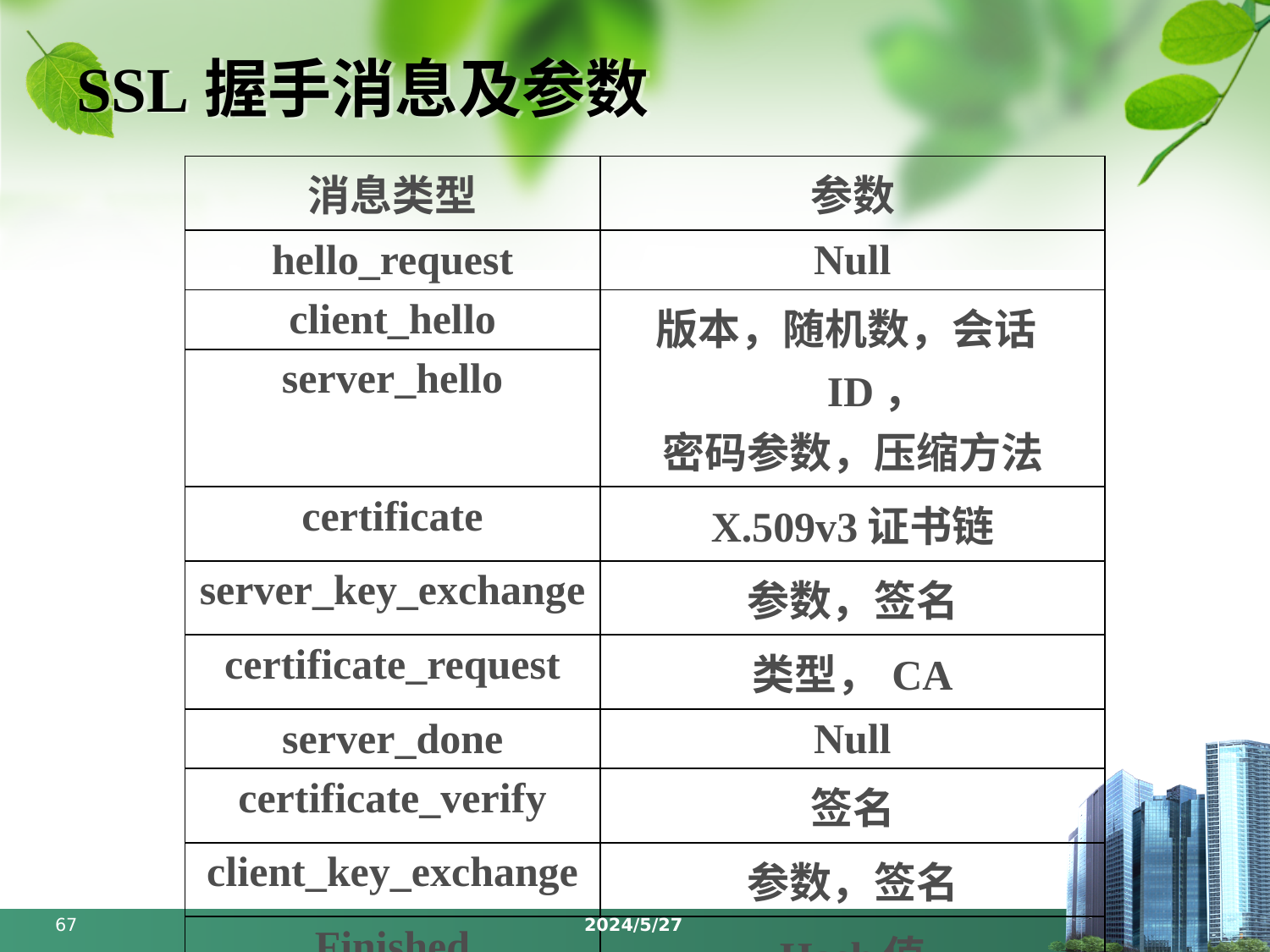

# SSL握手消息及参数
| 消息类型 | 参数 |
| --- | --- |
| hello\_request | Null |
| client\_hello | 版本，随机数，会话ID， 密码参数，压缩方法 |
| server\_hello |  |
| certificate | X.509v3证书链 |
| server\_key\_exchange | 参数，签名 |
| certificate\_request | 类型，CA |
| server\_done | Null |
| certificate\_verify | 签名 |
| client\_key\_exchange | 参数，签名 |
| Finished | Hash值 |
67
2024/5/27